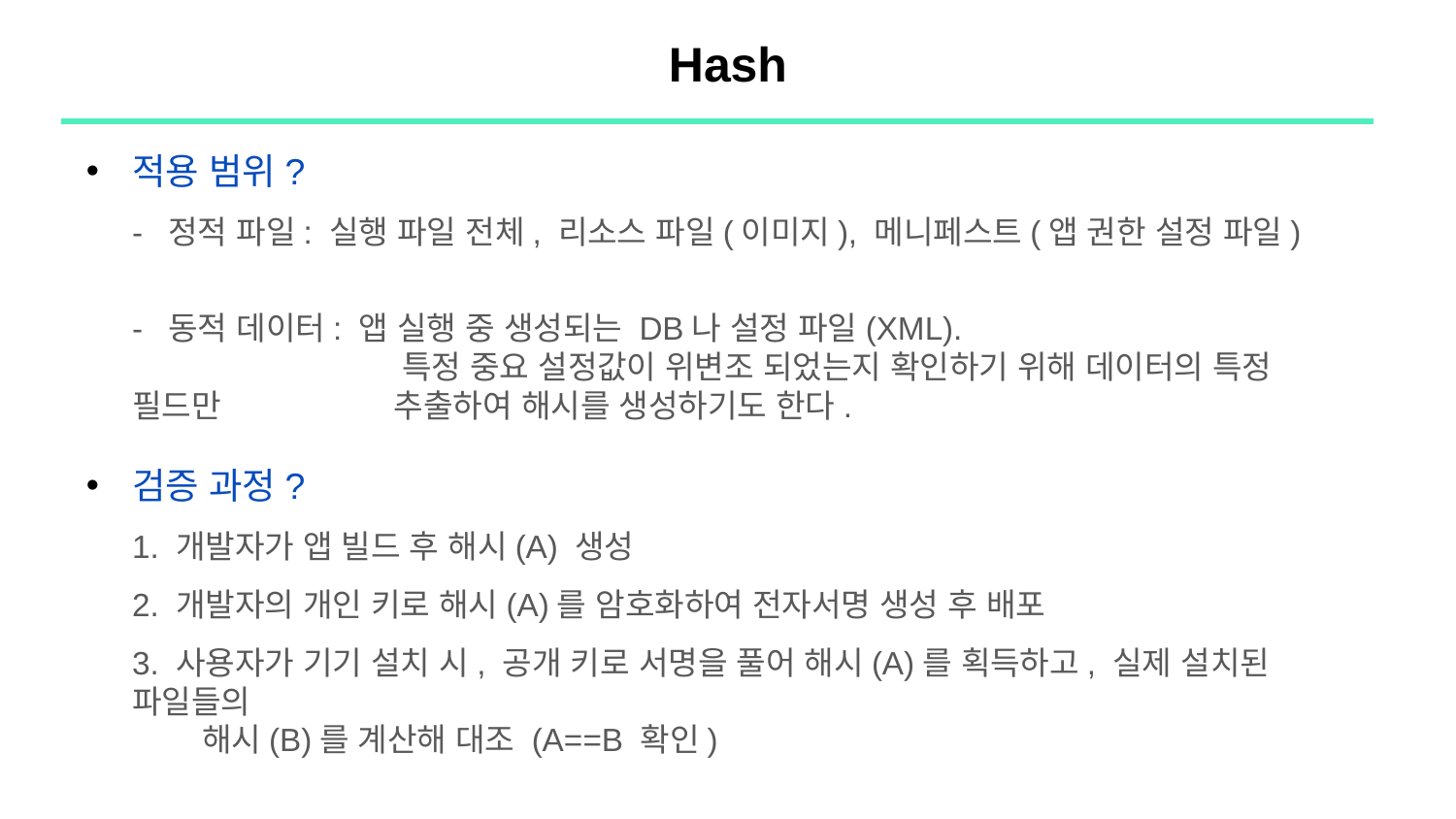

# Hash
적용 범위?
-  정적 파일: 실행 파일 전체, 리소스 파일(이미지), 메니페스트(앱 권한 설정 파일)
-  동적 데이터: 앱 실행 중 생성되는 DB나 설정 파일(XML).
	             특정 중요 설정값이 위변조 되었는지 확인하기 위해 데이터의 특정 필드만 	             추출하여 해시를 생성하기도 한다.

검증 과정?
1. 개발자가 앱 빌드 후 해시(A) 생성
2. 개발자의 개인 키로 해시(A)를 암호화하여 전자서명 생성 후 배포
3. 사용자가 기기 설치 시, 공개 키로 서명을 풀어 해시(A)를 획득하고, 실제 설치된 파일들의
            해시(B)를 계산해 대조 (A==B 확인)